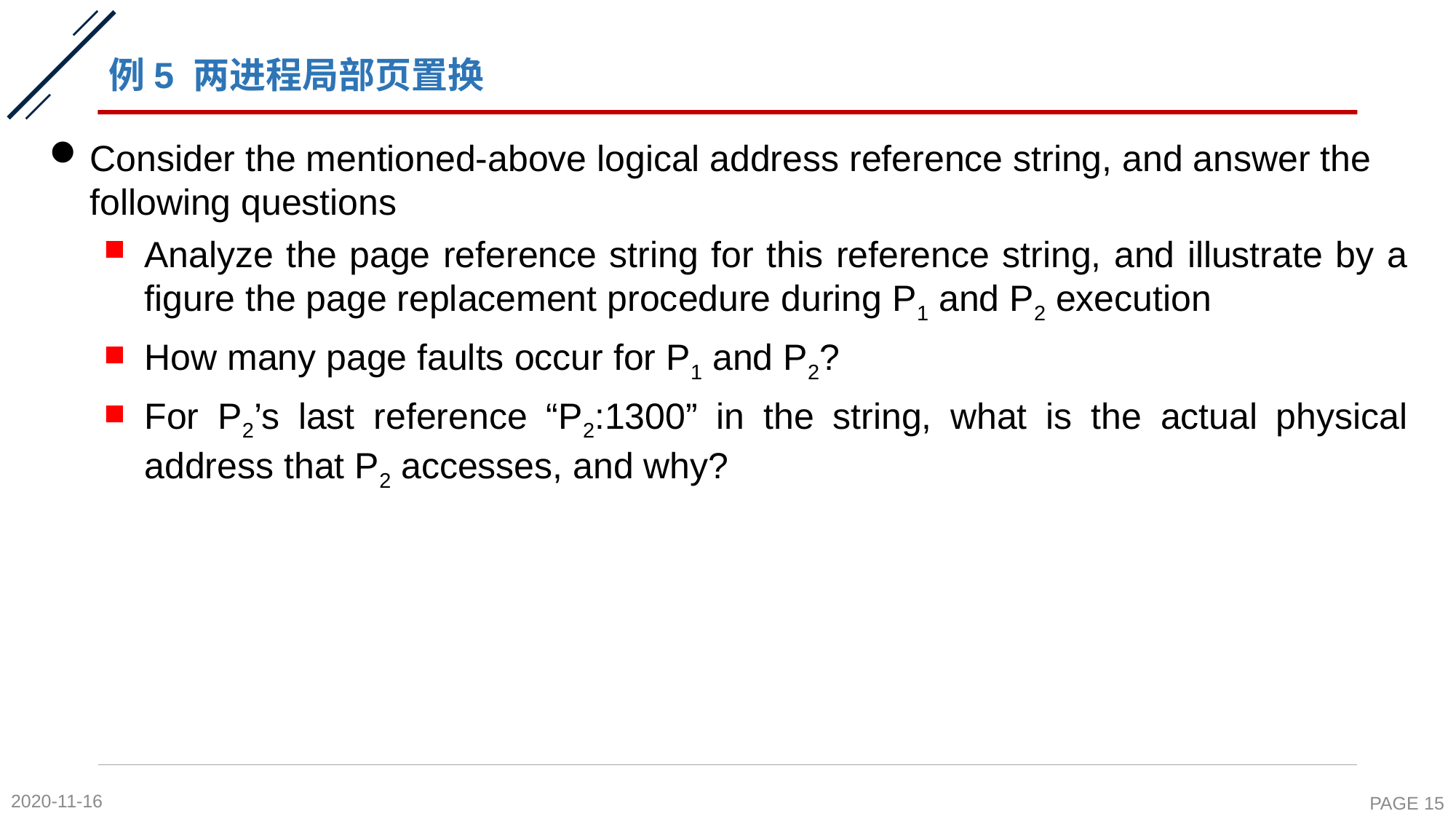

# 例5 两进程局部页置换
Consider the mentioned-above logical address reference string, and answer the following questions
Analyze the page reference string for this reference string, and illustrate by a figure the page replacement procedure during P1 and P2 execution
How many page faults occur for P1 and P2?
For P2’s last reference “P2:1300” in the string, what is the actual physical address that P2 accesses, and why?

2020-11-16
PAGE 15